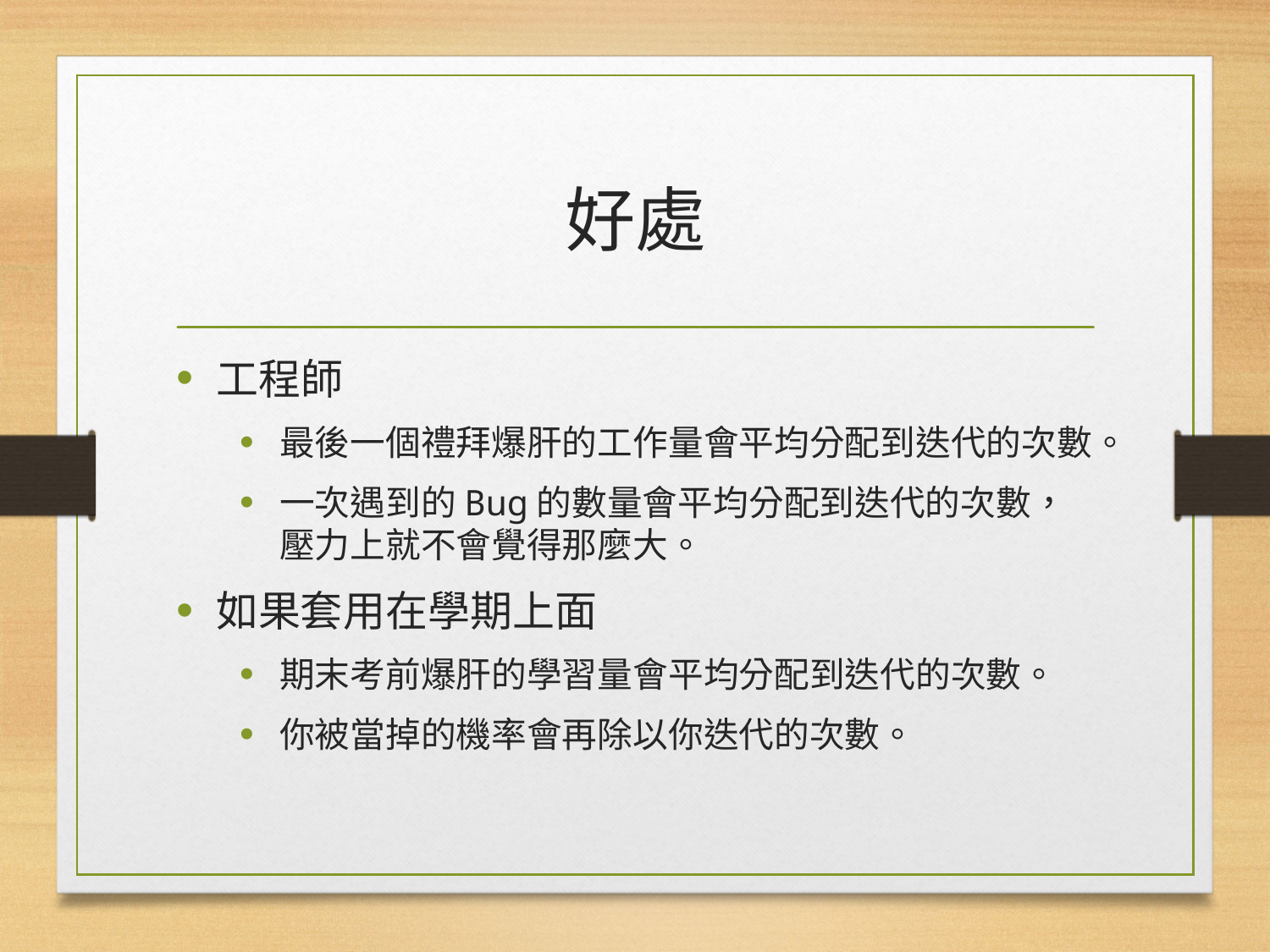

# 好處
工程師
最後一個禮拜爆肝的工作量會平均分配到迭代的次數。
一次遇到的Bug的數量會平均分配到迭代的次數，壓力上就不會覺得那麼大。
如果套用在學期上面
期末考前爆肝的學習量會平均分配到迭代的次數。
你被當掉的機率會再除以你迭代的次數。